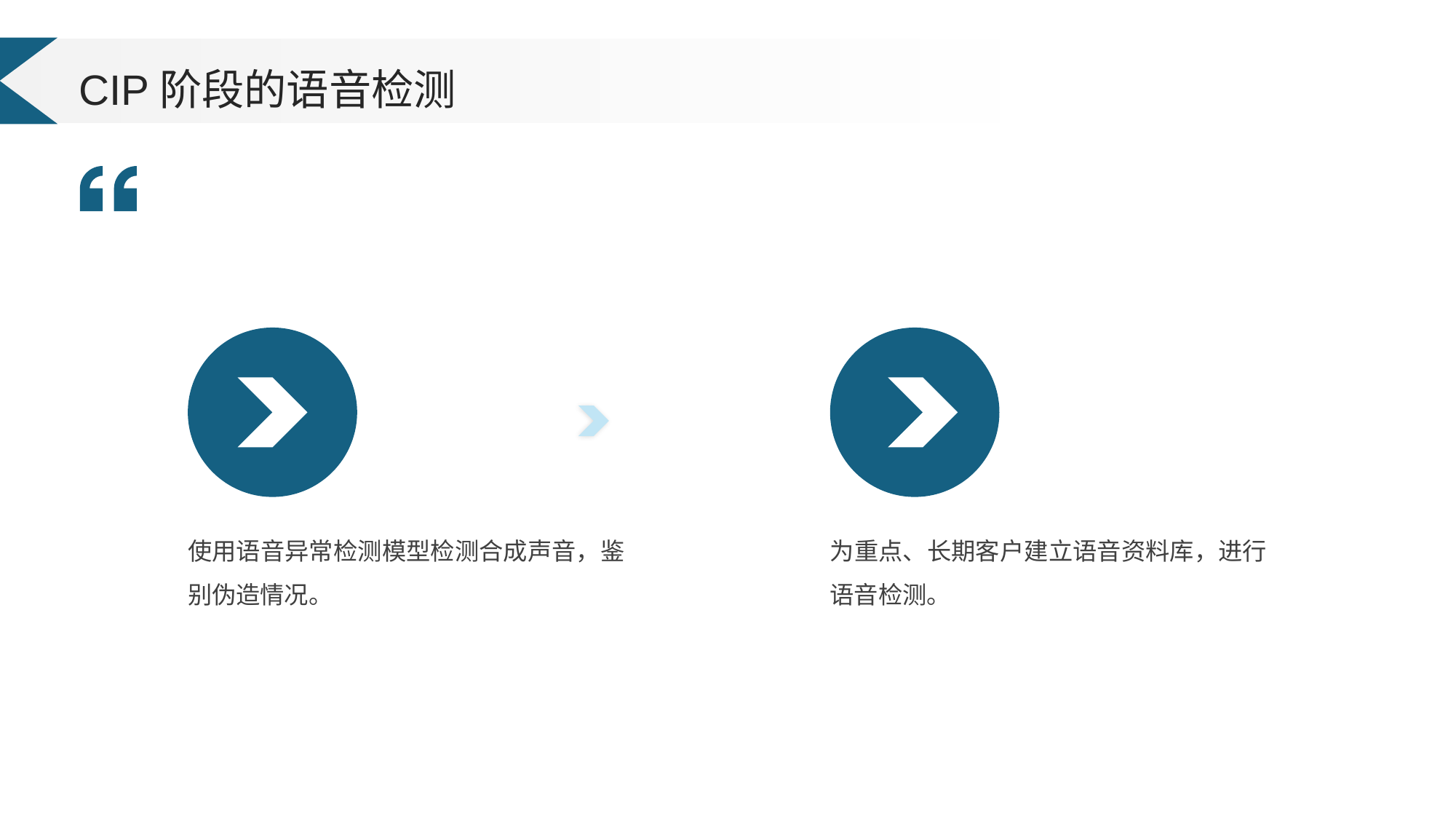

CIP阶段的语音检测

使用语音异常检测模型检测合成声音，鉴别伪造情况。
为重点、长期客户建立语音资料库，进行语音检测。